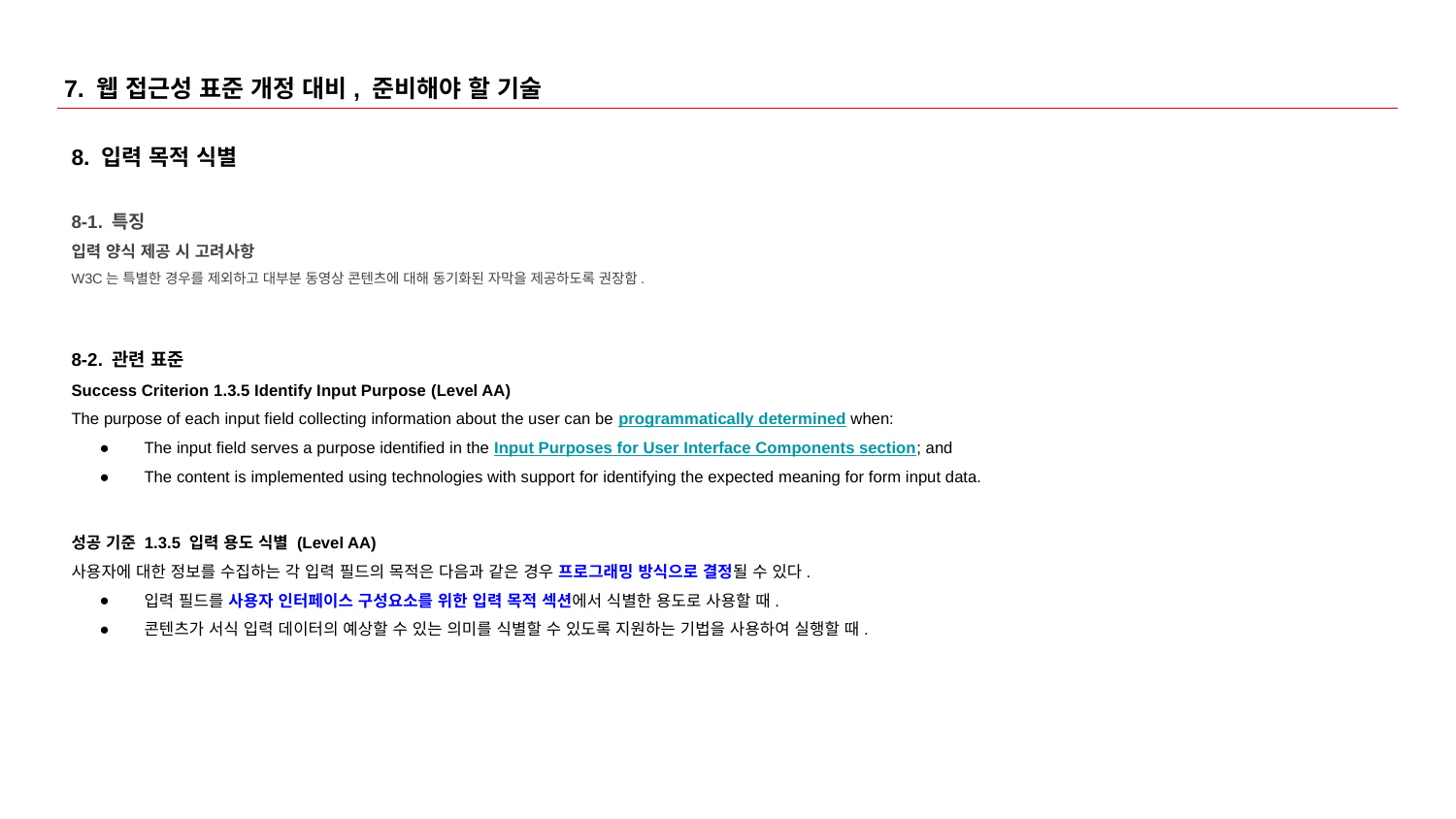

# 7. 웹 접근성 표준 개정 대비, 준비해야 할 기술
8. 입력 목적 식별

8-1. 특징
입력 양식 제공 시 고려사항
W3C는 특별한 경우를 제외하고 대부분 동영상 콘텐츠에 대해 동기화된 자막을 제공하도록 권장함.

8-2. 관련 표준
Success Criterion 1.3.5 Identify Input Purpose (Level AA)
The purpose of each input field collecting information about the user can be programmatically determined when:
The input field serves a purpose identified in the Input Purposes for User Interface Components section; and
The content is implemented using technologies with support for identifying the expected meaning for form input data.

성공 기준 1.3.5 입력 용도 식별 (Level AA)
사용자에 대한 정보를 수집하는 각 입력 필드의 목적은 다음과 같은 경우 프로그래밍 방식으로 결정될 수 있다.
입력 필드를 사용자 인터페이스 구성요소를 위한 입력 목적 섹션에서 식별한 용도로 사용할 때.
콘텐츠가 서식 입력 데이터의 예상할 수 있는 의미를 식별할 수 있도록 지원하는 기법을 사용하여 실행할 때.